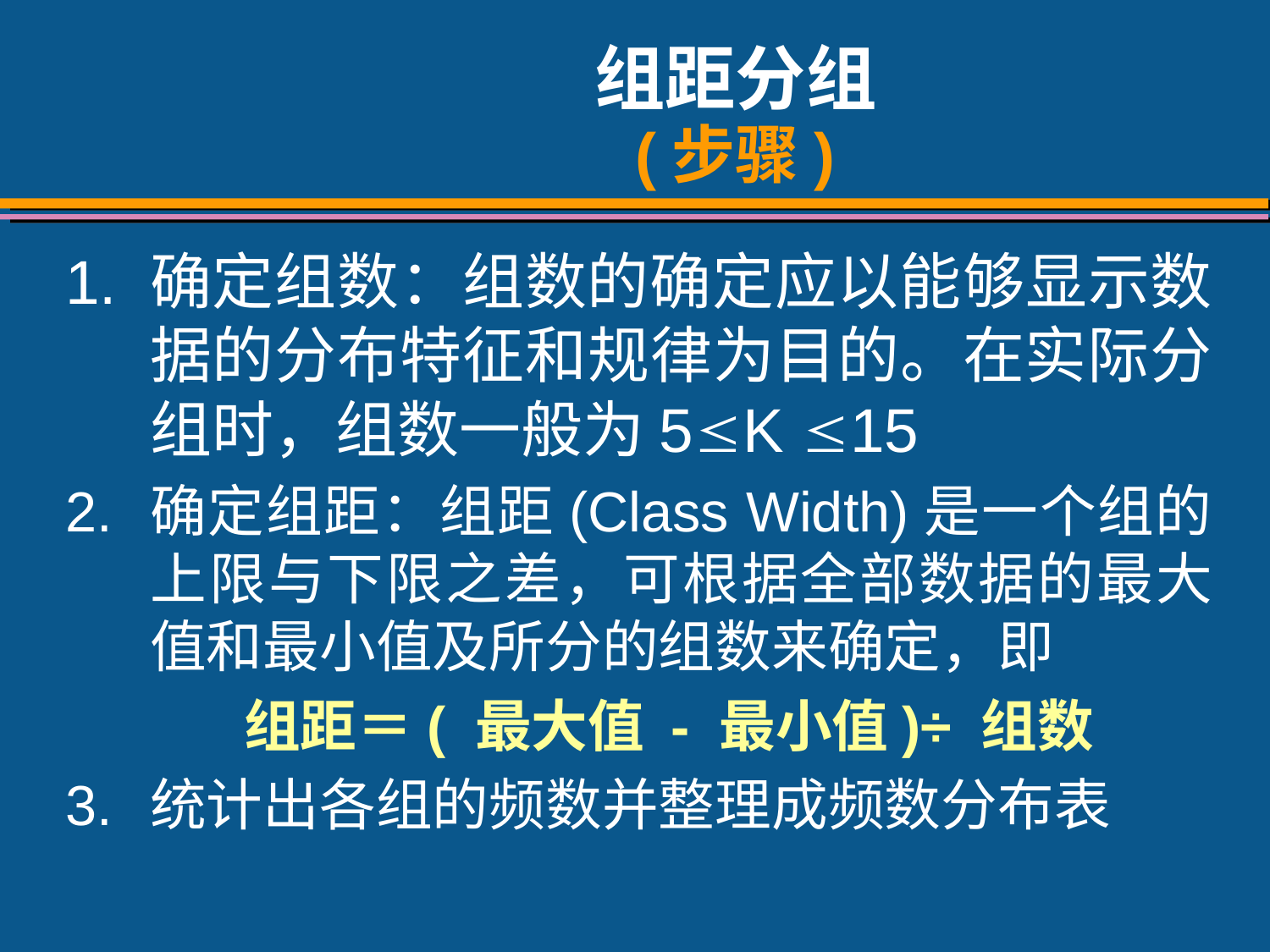

# 组距分组 (步骤)
确定组数：组数的确定应以能够显示数据的分布特征和规律为目的。在实际分组时，组数一般为5≤K ≤15
确定组距：组距(Class Width)是一个组的上限与下限之差，可根据全部数据的最大值和最小值及所分的组数来确定，即
             组距＝( 最大值 - 最小值)÷ 组数
统计出各组的频数并整理成频数分布表